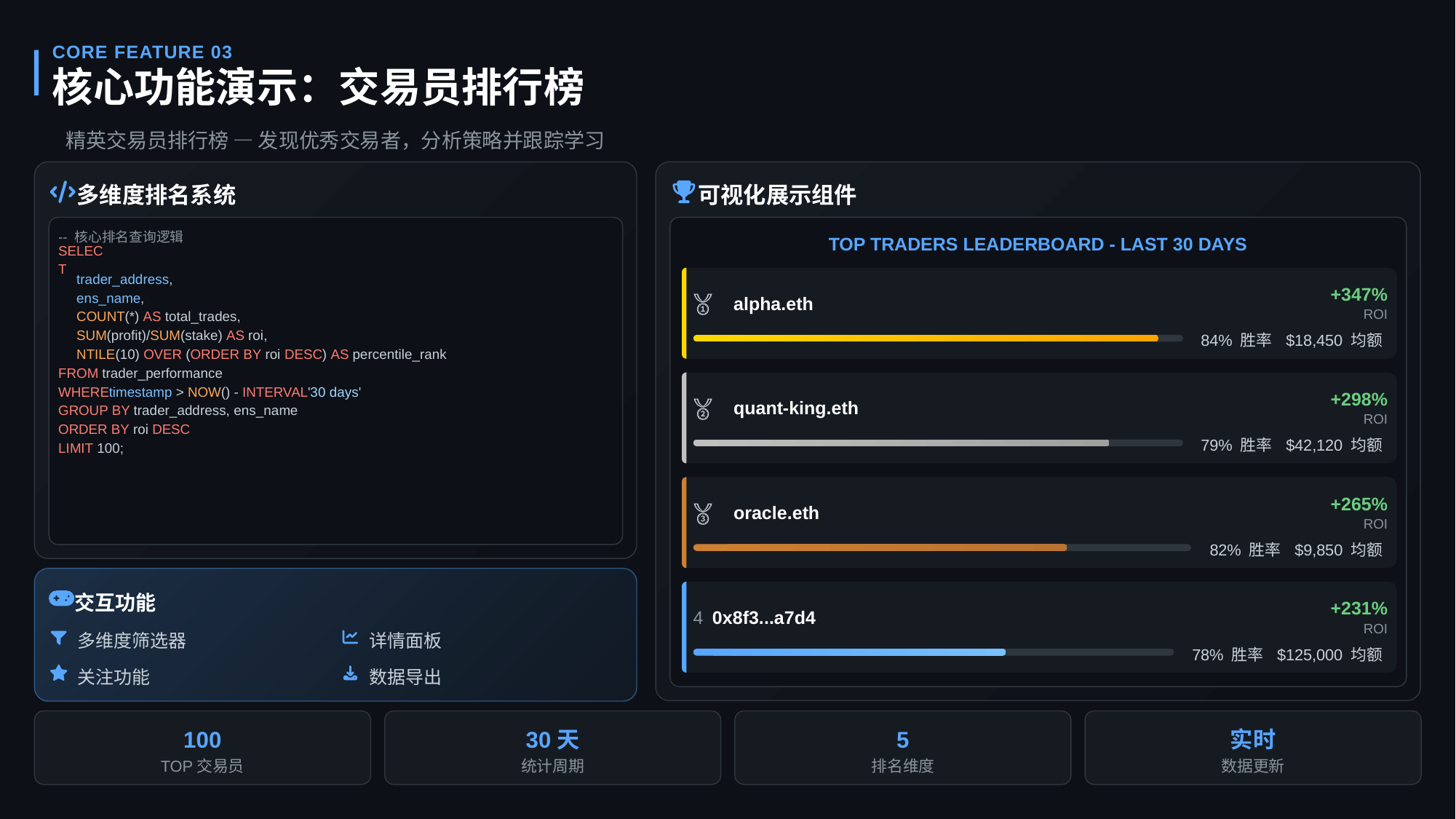

CORE FEATURE 03

核心功能演示：交易员排行榜
精英交易员排行榜 — 发现优秀交易者，分析策略并跟踪学习

多维度排名系统
可视化展示组件

-- 核心排名查询逻辑
TOP TRADERS LEADERBOARD - LAST 30 DAYS
SELECT

trader_address,
+347%
🥇
alpha.eth
ens_name,
ROI
COUNT(*) AS total_trades,
SUM(profit)/SUM(stake) AS roi,
84% 胜率
$18,450 均额

NTILE(10) OVER (ORDER BY roi DESC) AS percentile_rank
FROM trader_performance

WHEREtimestamp > NOW() - INTERVAL'30 days'
+298%
🥈
quant-king.eth
GROUP BY trader_address, ens_name
ROI
ORDER BY roi DESC
79% 胜率
$42,120 均额
LIMIT 100;

+265%
🥉
oracle.eth
ROI
82% 胜率
$9,850 均额

交互功能

+231%
4
0x8f3...a7d4
ROI
多维度筛选器
详情面板

78% 胜率
$125,000 均额

关注功能
数据导出

100
30天
5
实时
TOP交易员
统计周期
排名维度
数据更新